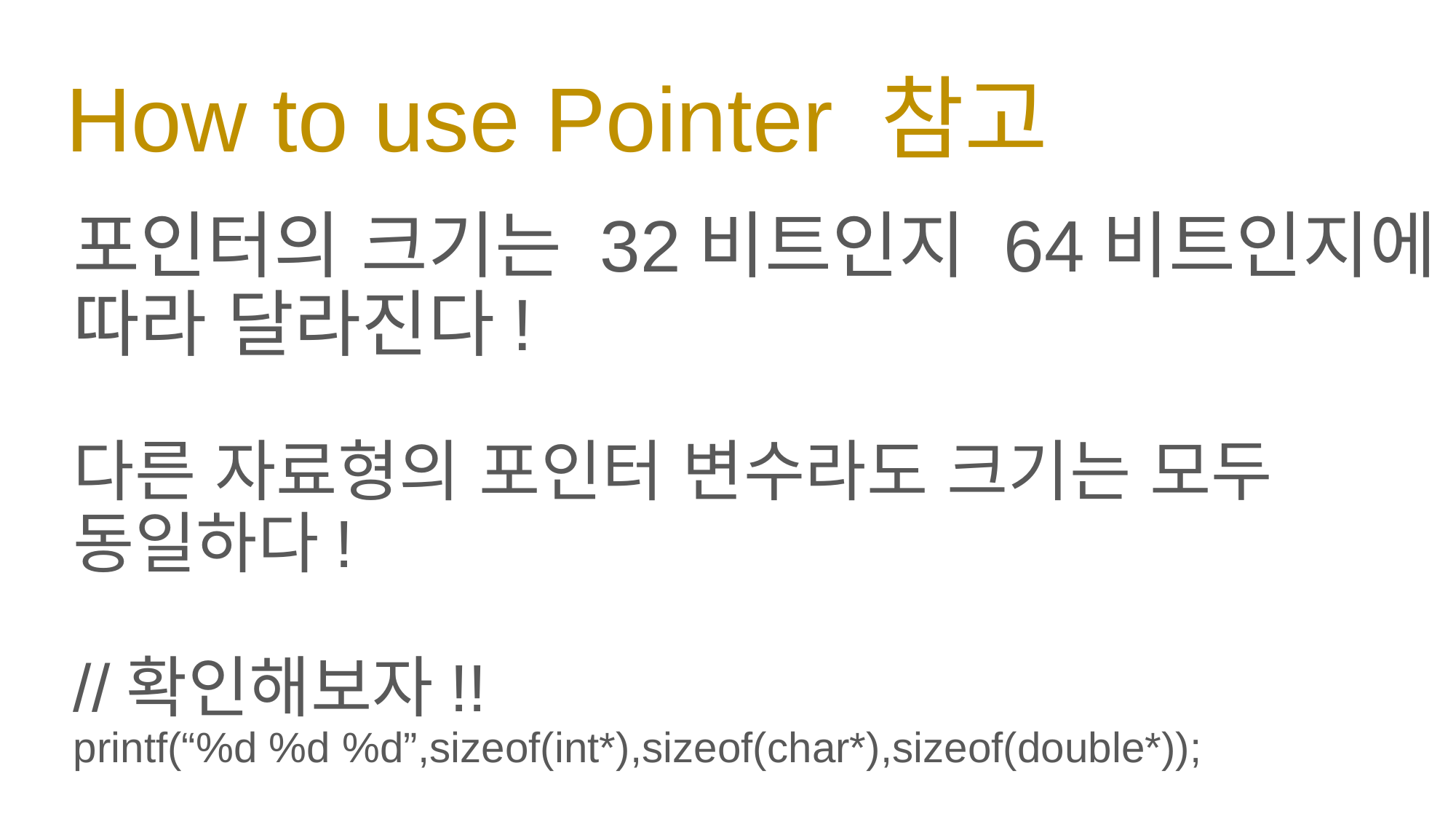

# How to use Pointer 참고
포인터의 크기는 32비트인지 64비트인지에 따라 달라진다!

다른 자료형의 포인터 변수라도 크기는 모두 동일하다!

//확인해보자!!
printf(“%d %d %d”,sizeof(int*),sizeof(char*),sizeof(double*));